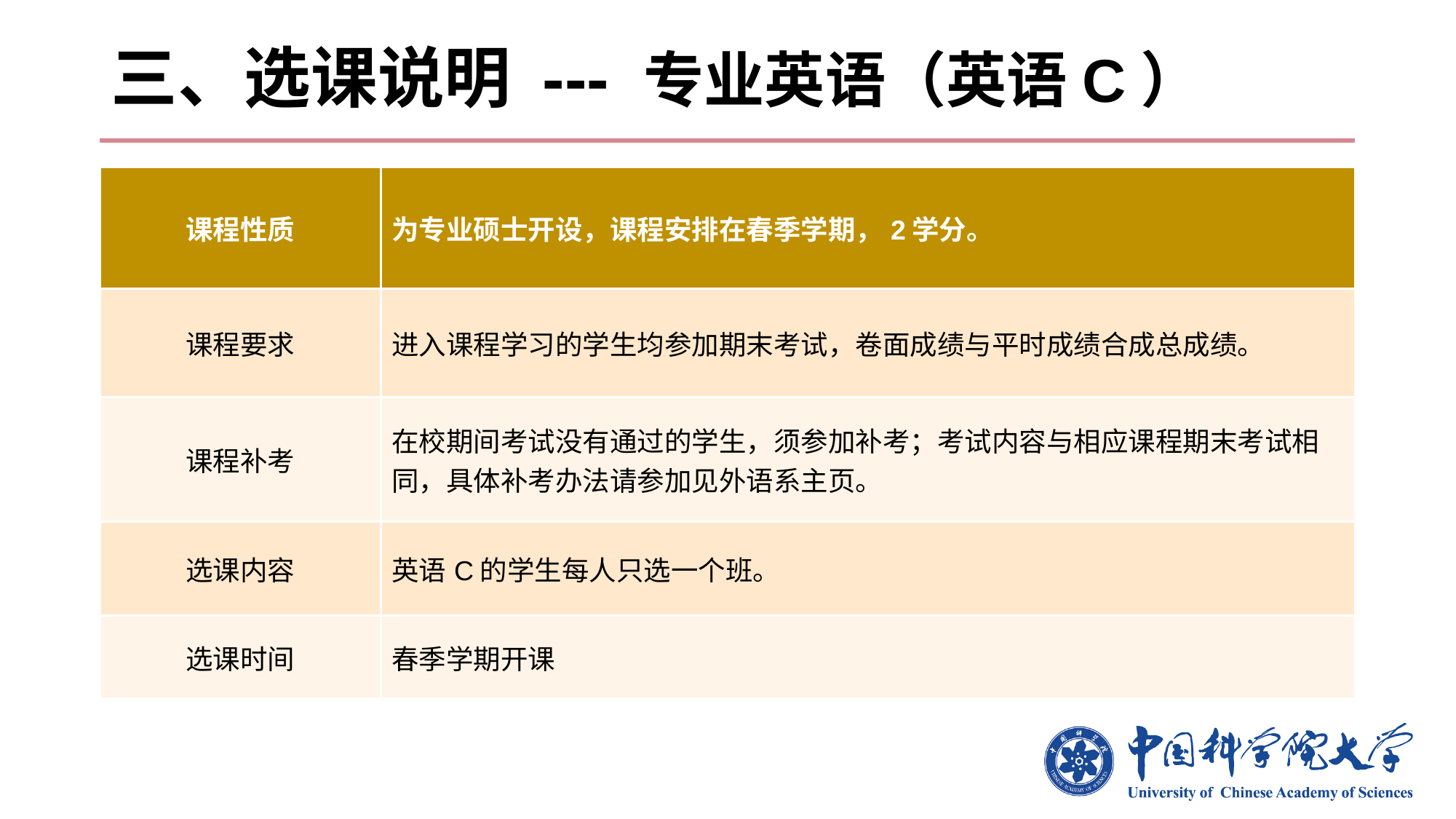

# 三、选课说明 --- 专业英语（英语C）
| 课程性质 | 为专业硕士开设，课程安排在春季学期，2学分。 |
| --- | --- |
| 课程要求 | 进入课程学习的学生均参加期末考试，卷面成绩与平时成绩合成总成绩。 |
| 课程补考 | 在校期间考试没有通过的学生，须参加补考；考试内容与相应课程期末考试相同，具体补考办法请参加见外语系主页。 |
| 选课内容 | 英语C的学生每人只选一个班。 |
| 选课时间 | 春季学期开课 |